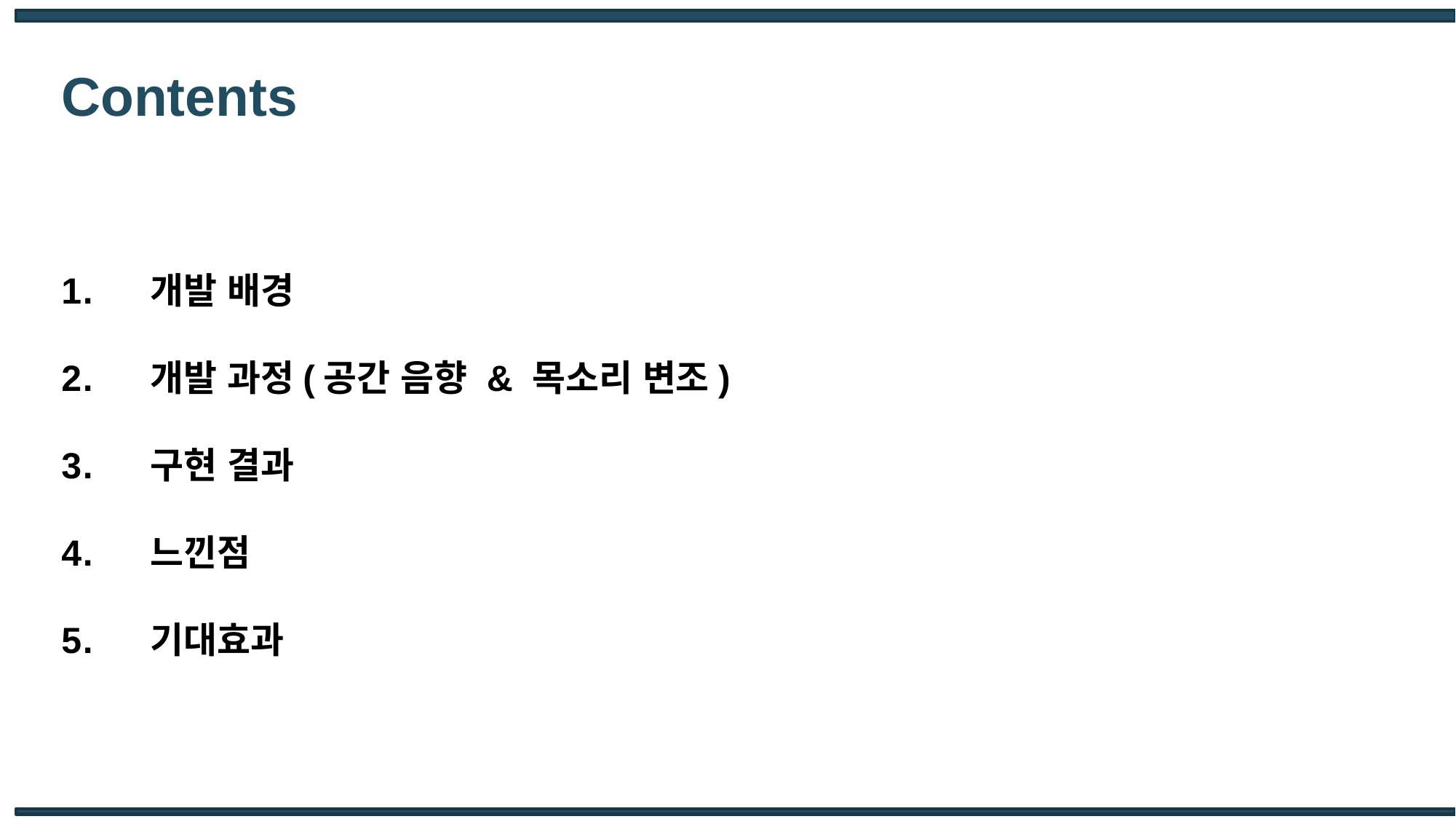

Contents
개발 배경
개발 과정(공간 음향 & 목소리 변조)
구현 결과
느낀점
기대효과